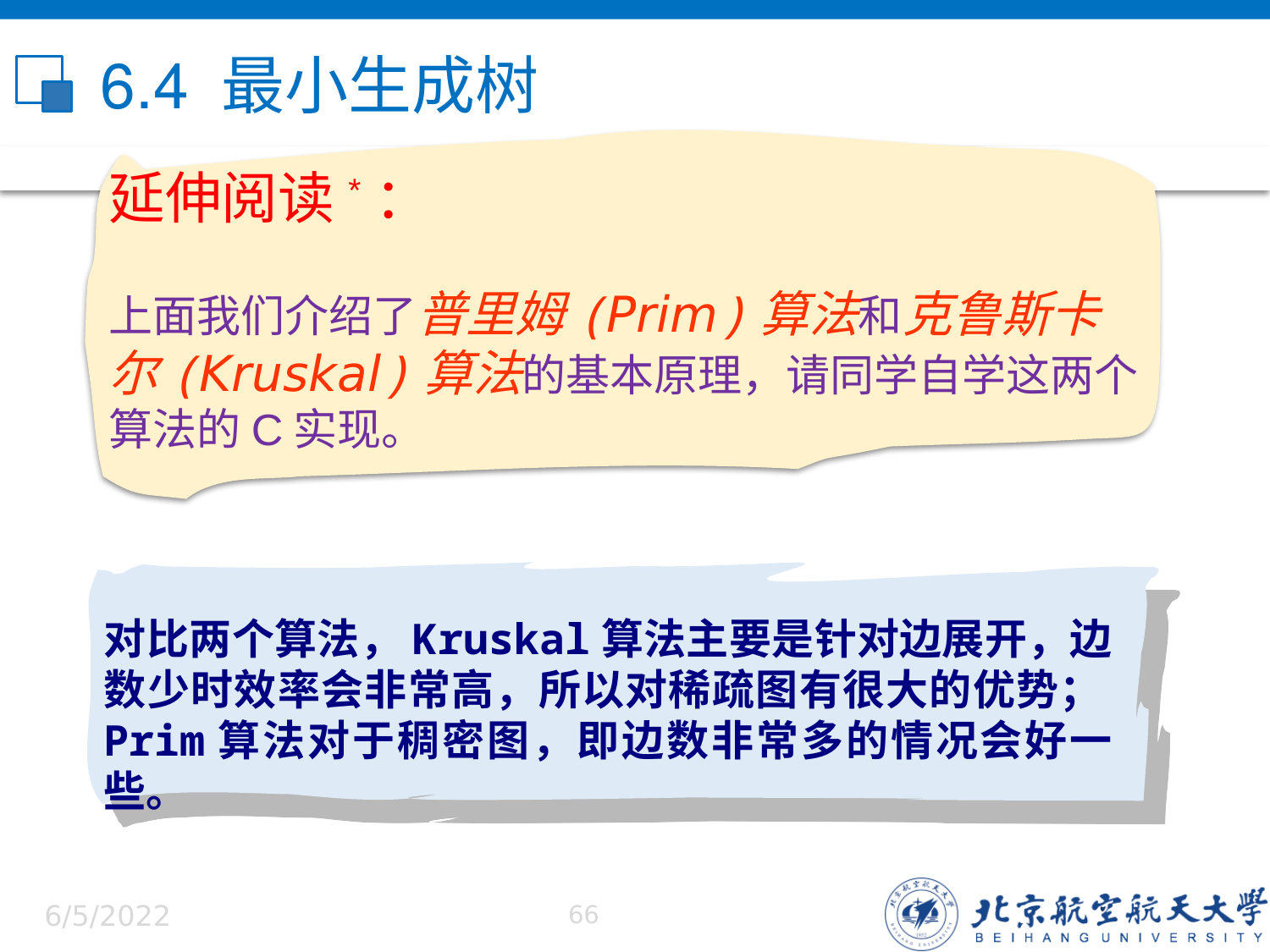

# 6.4 最小生成树

延伸阅读*：

上面我们介绍了普里姆(Prim)算法和克鲁斯卡尔(Kruskal)算法的基本原理，请同学自学这两个算法的C实现。

对比两个算法，Kruskal算法主要是针对边展开，边数少时效率会非常高，所以对稀疏图有很大的优势；Prim算法对于稠密图，即边数非常多的情况会好一些。
6/5/2022
66